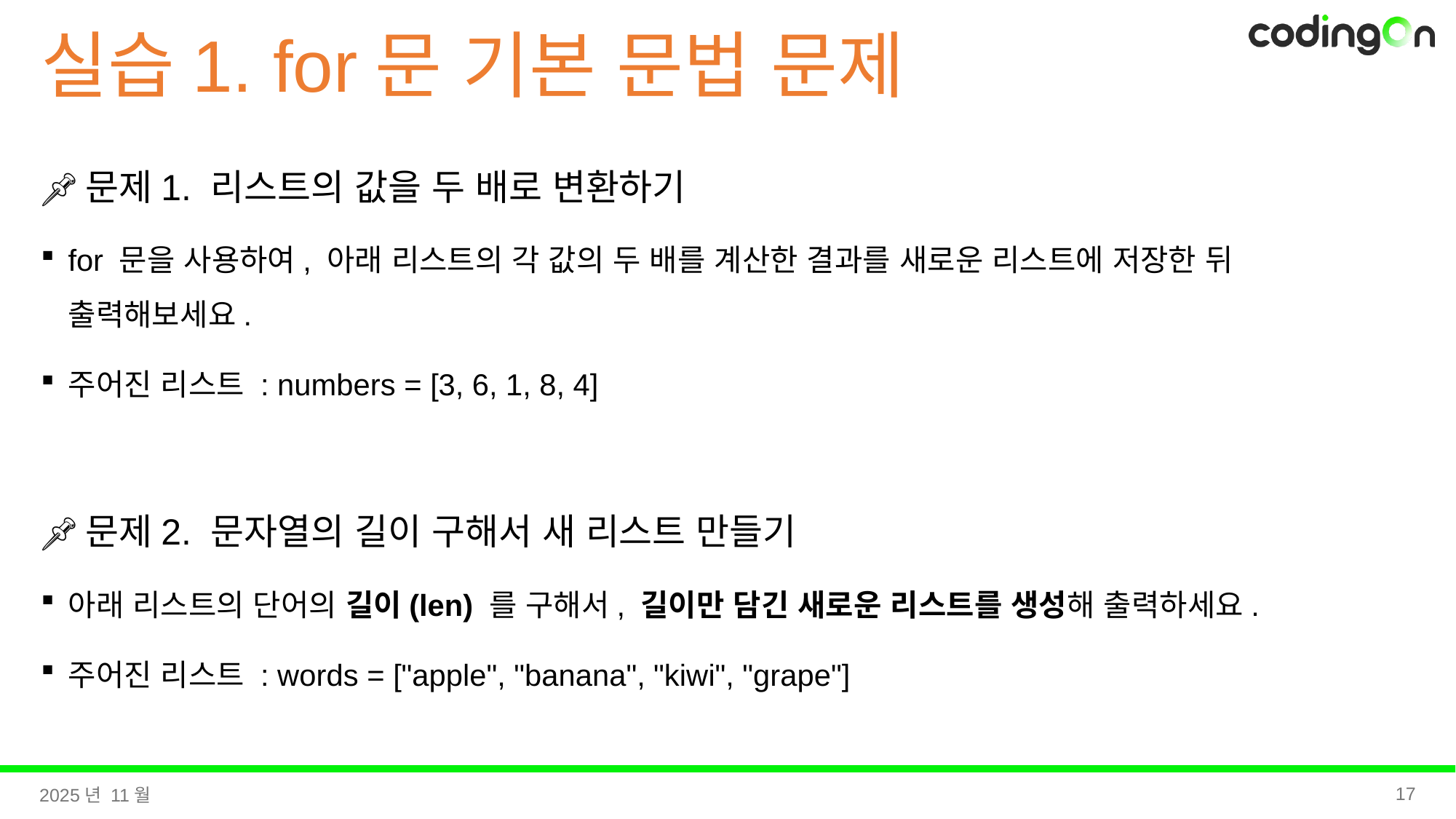

실습1. for문 기본 문법 문제
📌문제1. 리스트의 값을 두 배로 변환하기
for 문을 사용하여, 아래 리스트의 각 값의 두 배를 계산한 결과를 새로운 리스트에 저장한 뒤 출력해보세요.
주어진 리스트 : numbers = [3, 6, 1, 8, 4]

📌문제2. 문자열의 길이 구해서 새 리스트 만들기
아래 리스트의 단어의 길이(len) 를 구해서, 길이만 담긴 새로운 리스트를 생성해 출력하세요.
주어진 리스트 : words = ["apple", "banana", "kiwi", "grape"]
17
2025년 11월